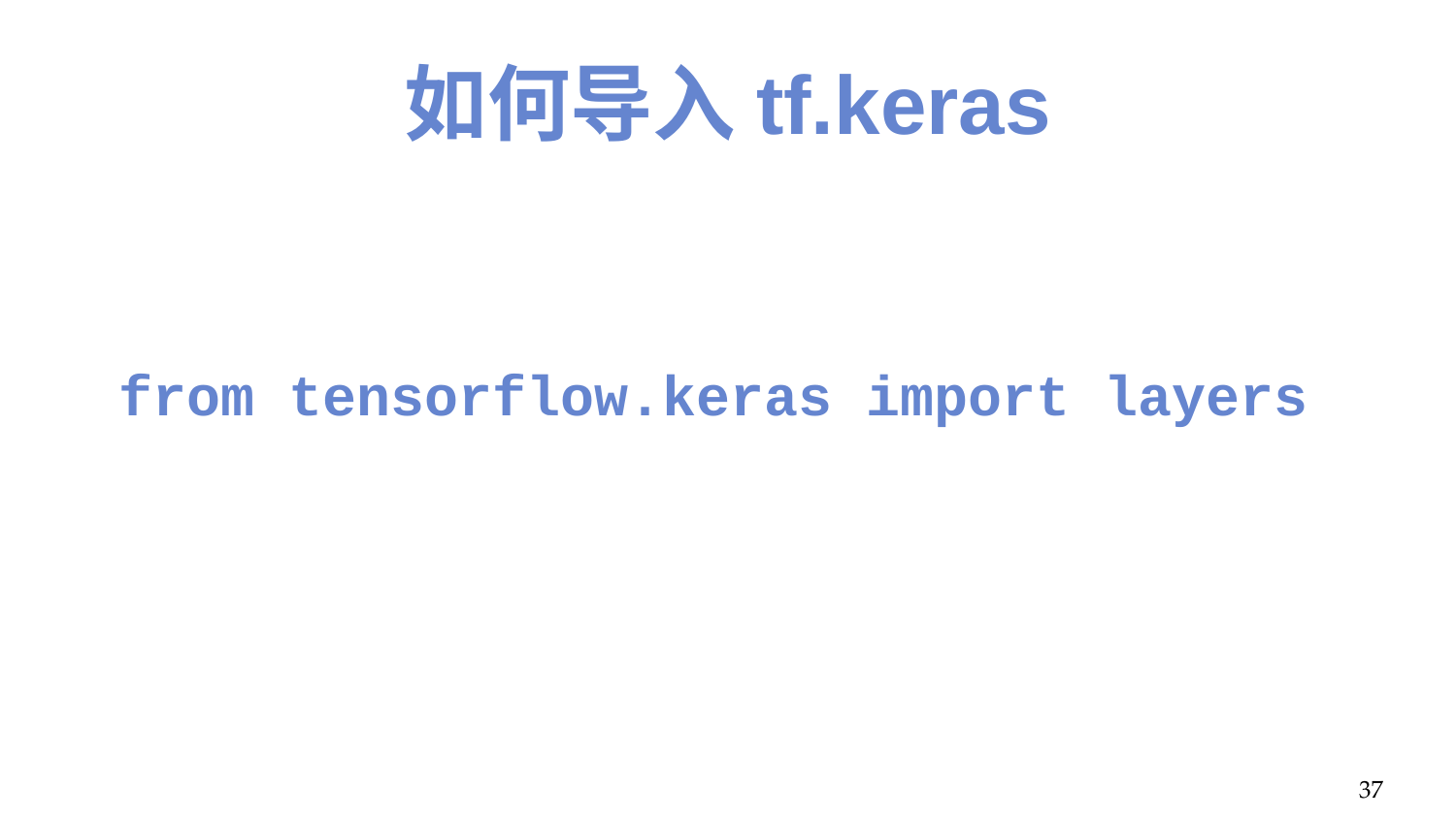

# 如何导入tf.keras
from tensorflow.keras import layers

37